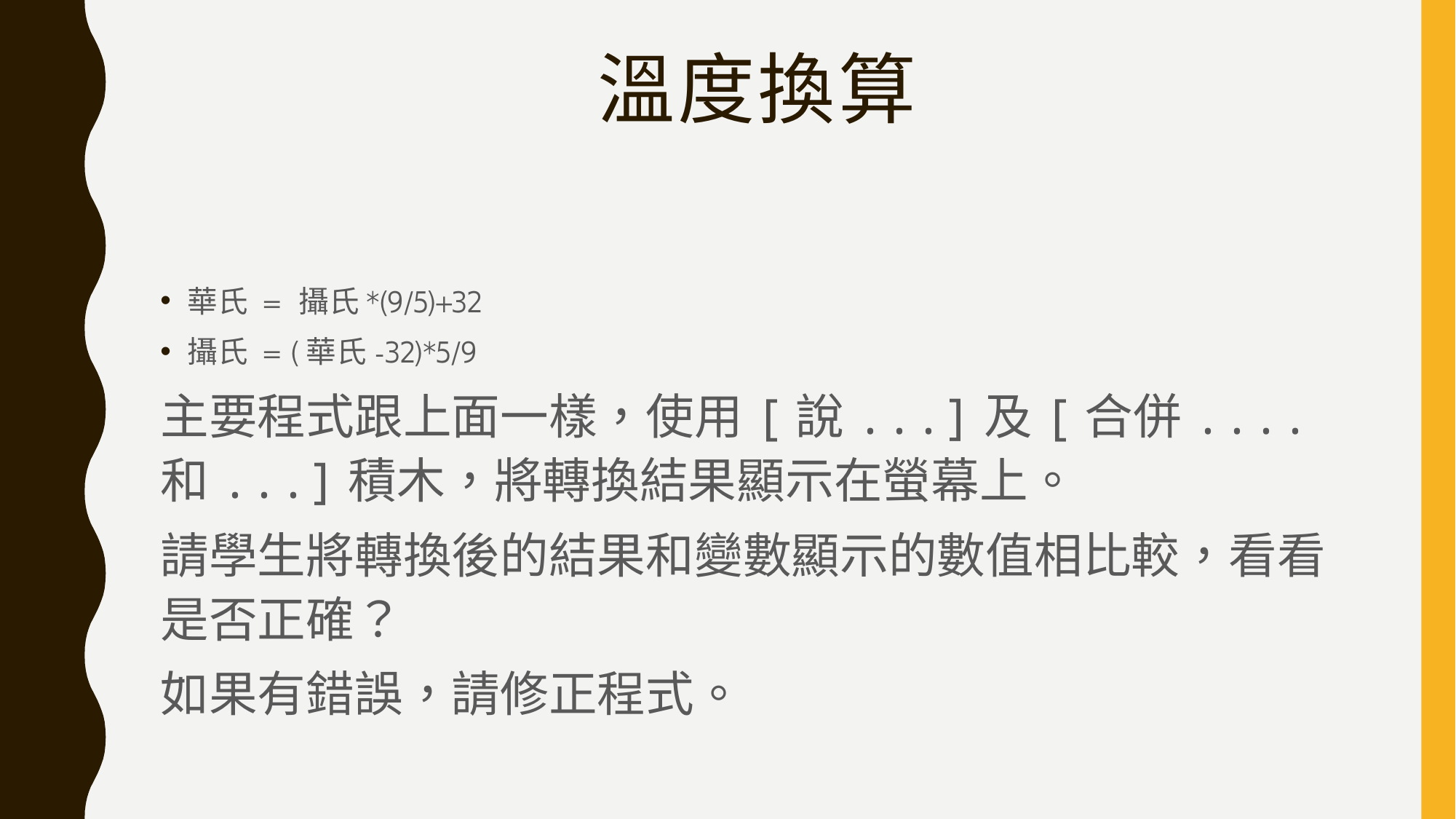

# 溫度換算
華氏 = 攝氏*(9/5)+32
攝氏 = (華氏-32)*5/9
主要程式跟上面一樣，使用[說...]及[合併....和...]積木，將轉換結果顯示在螢幕上。
請學生將轉換後的結果和變數顯示的數值相比較，看看是否正確？
如果有錯誤，請修正程式。